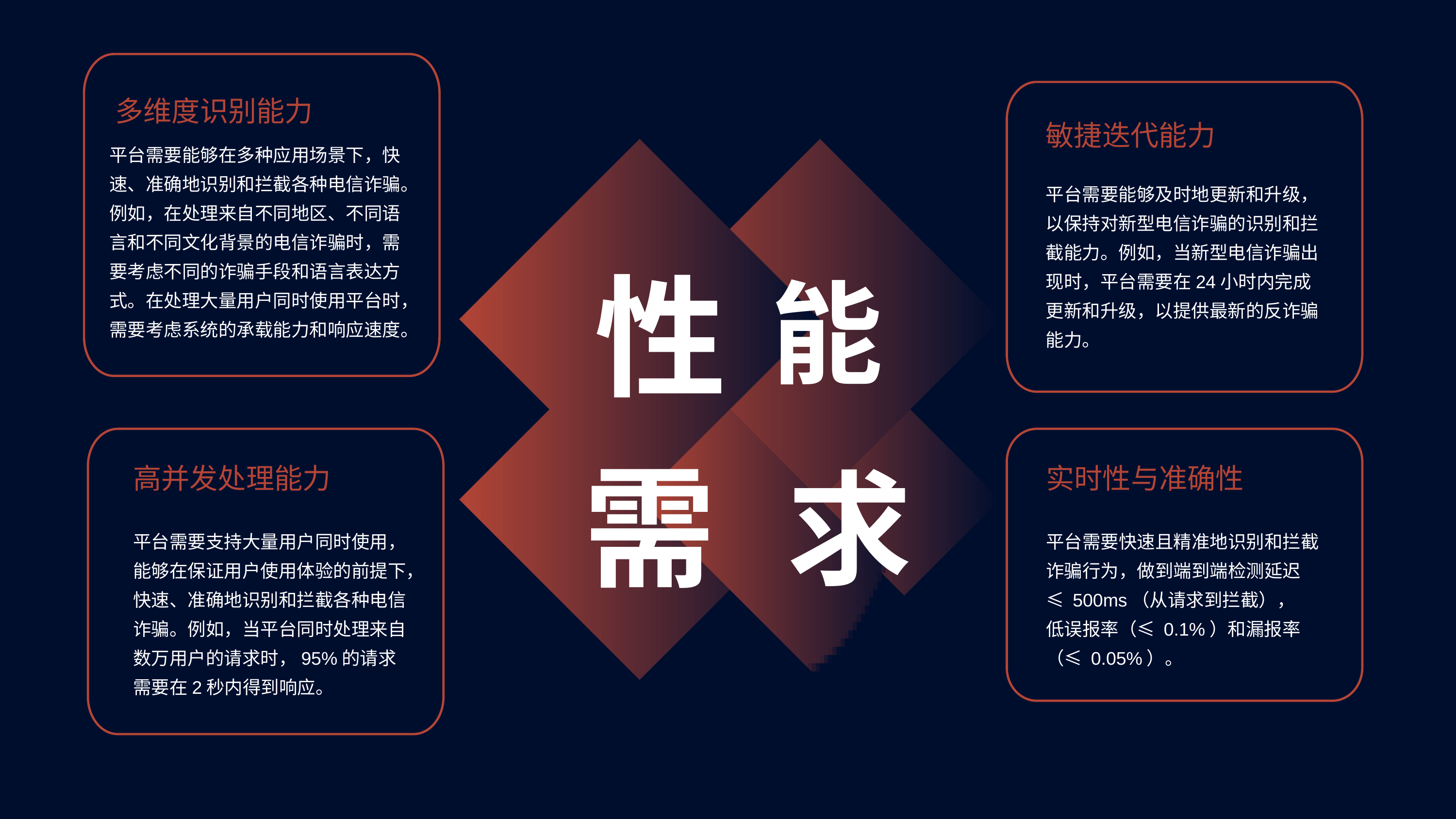

多维度识别能力

敏捷迭代能力
平台需要能够在多种应用场景下，快速、准确地识别和拦截各种电信诈骗。例如，在处理来自不同地区、不同语言和不同文化背景的电信诈骗时，需要考虑不同的诈骗手段和语言表达方式。在处理大量用户同时使用平台时，需要考虑系统的承载能力和响应速度。
平台需要能够及时地更新和升级，以保持对新型电信诈骗的识别和拦截能力。例如，当新型电信诈骗出现时，平台需要在24小时内完成更新和升级，以提供最新的反诈骗能力。
性

能
需

求

高并发处理能力
实时性与准确性

平台需要支持大量用户同时使用，能够在保证用户使用体验的前提下，快速、准确地识别和拦截各种电信诈骗。例如，当平台同时处理来自数万用户的请求时，95%的请求需要在2秒内得到响应。
平台需要快速且精准地识别和拦截诈骗行为，做到端到端检测延迟 ≤ 500ms（从请求到拦截），
低误报率（≤ 0.1%）和漏报率（≤ 0.05%）。